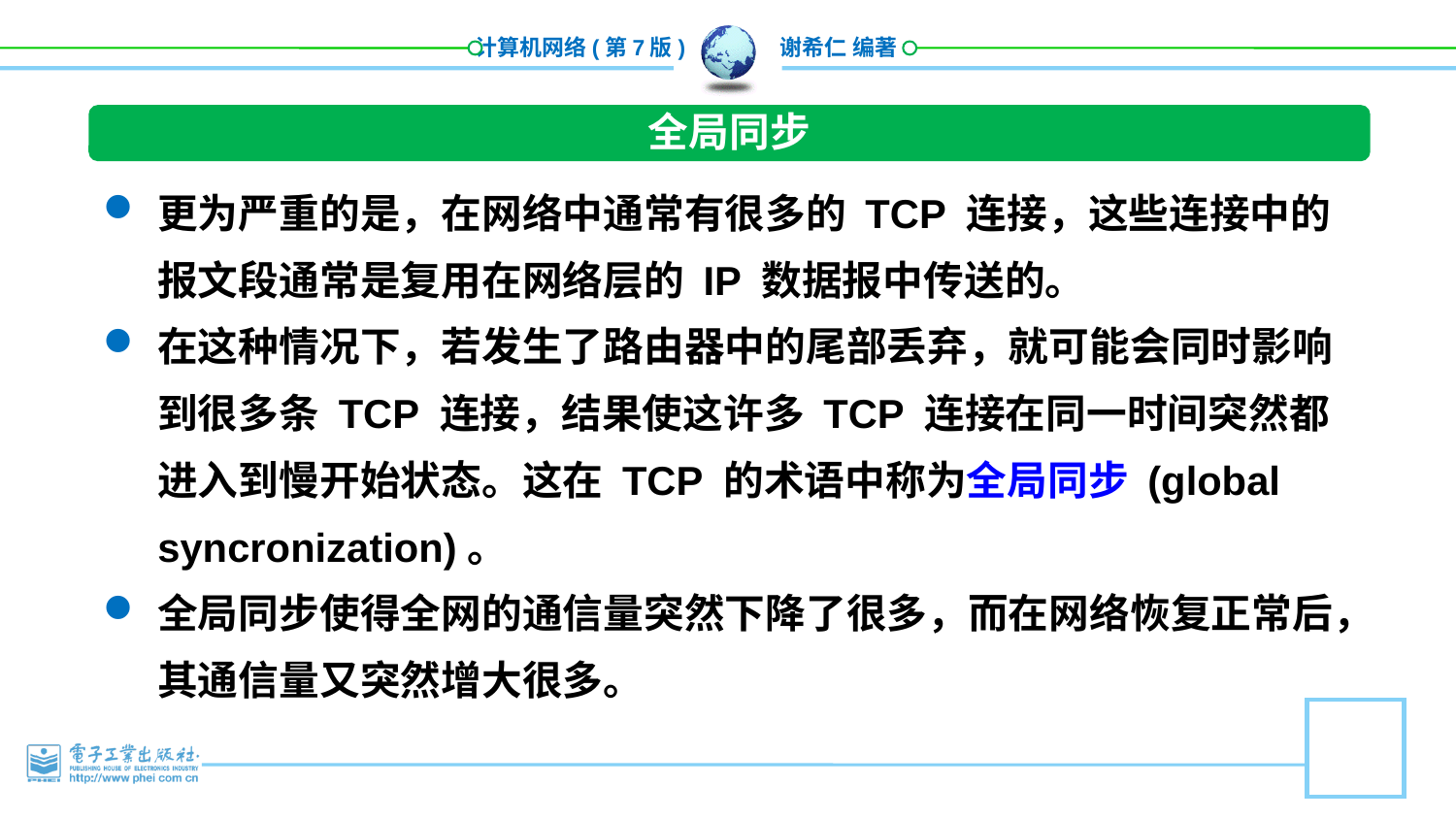

全局同步

更为严重的是，在网络中通常有很多的 TCP 连接，这些连接中的报文段通常是复用在网络层的 IP 数据报中传送的。
在这种情况下，若发生了路由器中的尾部丢弃，就可能会同时影响到很多条 TCP 连接，结果使这许多 TCP 连接在同一时间突然都进入到慢开始状态。这在 TCP 的术语中称为全局同步 (global syncronization)。
全局同步使得全网的通信量突然下降了很多，而在网络恢复正常后，其通信量又突然增大很多。